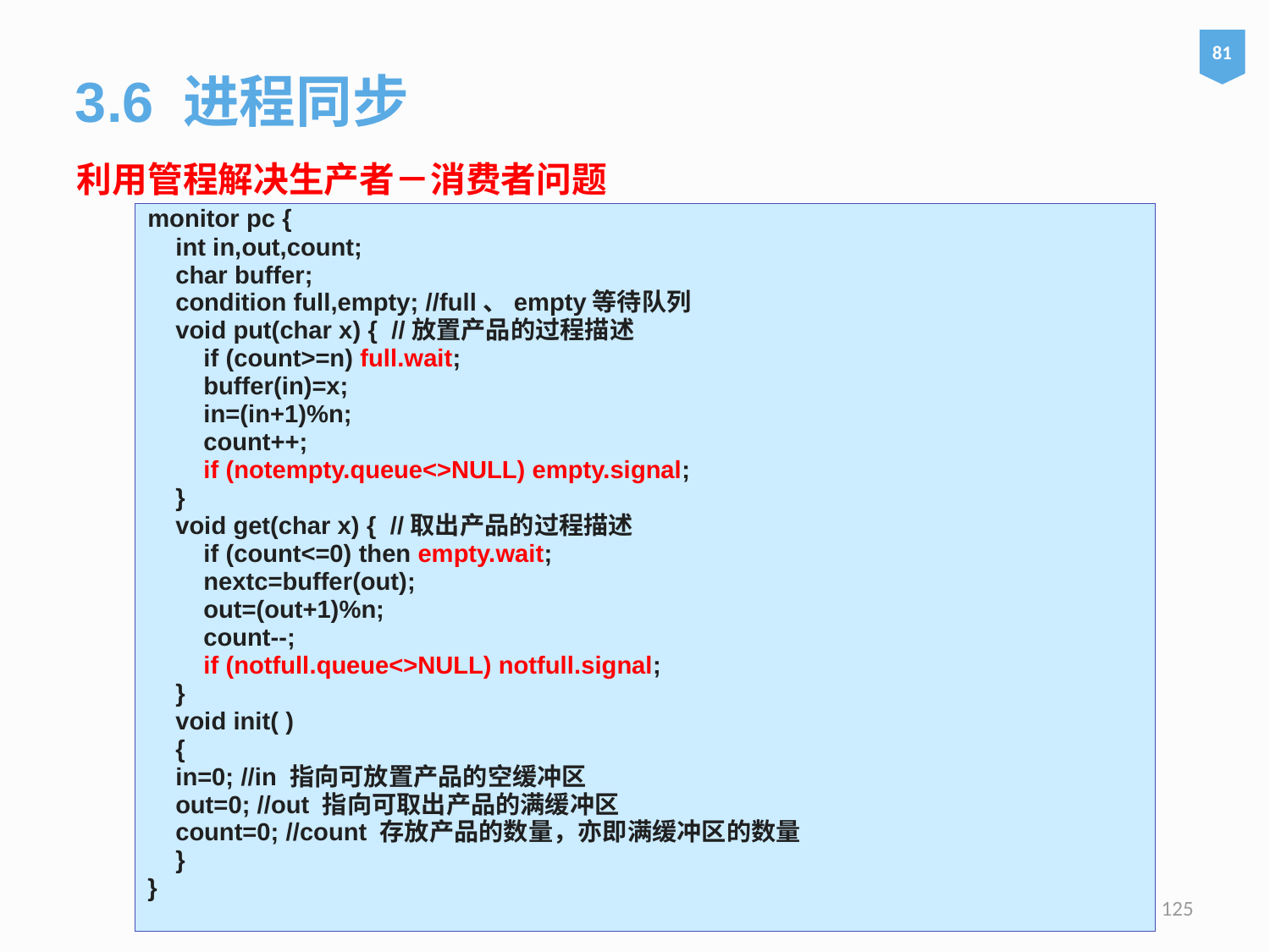

3.6 进程同步
81
利用管程解决生产者－消费者问题

monitor pc {
    int in,out,count;
    char buffer;
    condition full,empty; //full、empty等待队列
    void put(char x) {  //放置产品的过程描述
        if (count>=n) full.wait;
        buffer(in)=x;
        in=(in+1)%n;
        count++;
        if (notempty.queue<>NULL) empty.signal;
    }
    void get(char x) {  //取出产品的过程描述
        if (count<=0) then empty.wait;
        nextc=buffer(out);
        out=(out+1)%n;
        count--;
        if (notfull.queue<>NULL) notfull.signal;
    }
    void init( )
    {
    in=0; //in 指向可放置产品的空缓冲区
    out=0; //out 指向可取出产品的满缓冲区
    count=0; //count 存放产品的数量，亦即满缓冲区的数量
    }
}
125